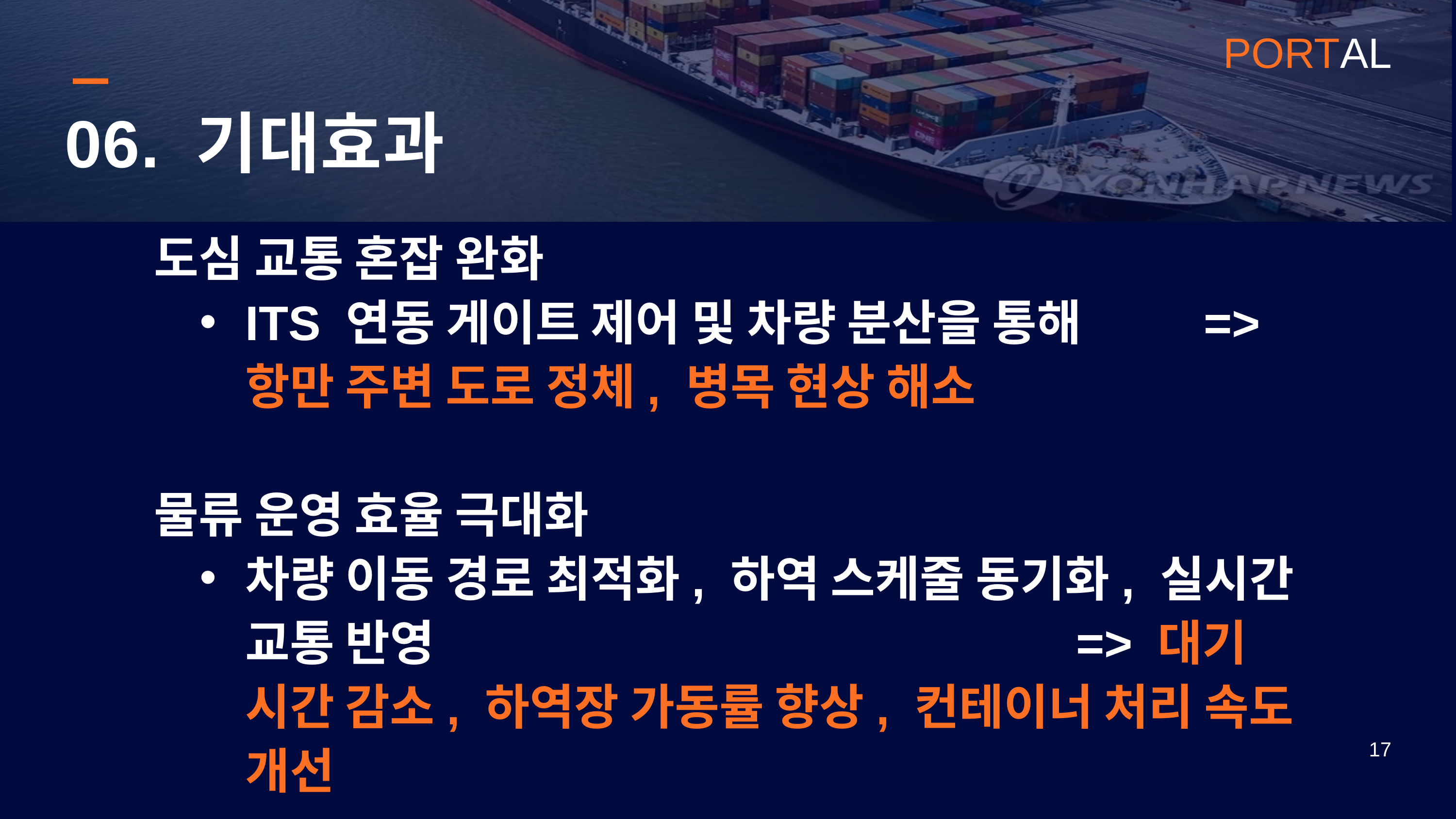

PORTAL

06. 기대효과
도심 교통 혼잡 완화
ITS 연동 게이트 제어 및 차량 분산을 통해          =>항만 주변 도로 정체, 병목 현상 해소

물류 운영 효율 극대화
차량 이동 경로 최적화, 하역 스케줄 동기화, 실시간 교통 반영                                                         => 대기 시간 감소, 하역장 가동률 향상, 컨테이너 처리 속도 개선

17